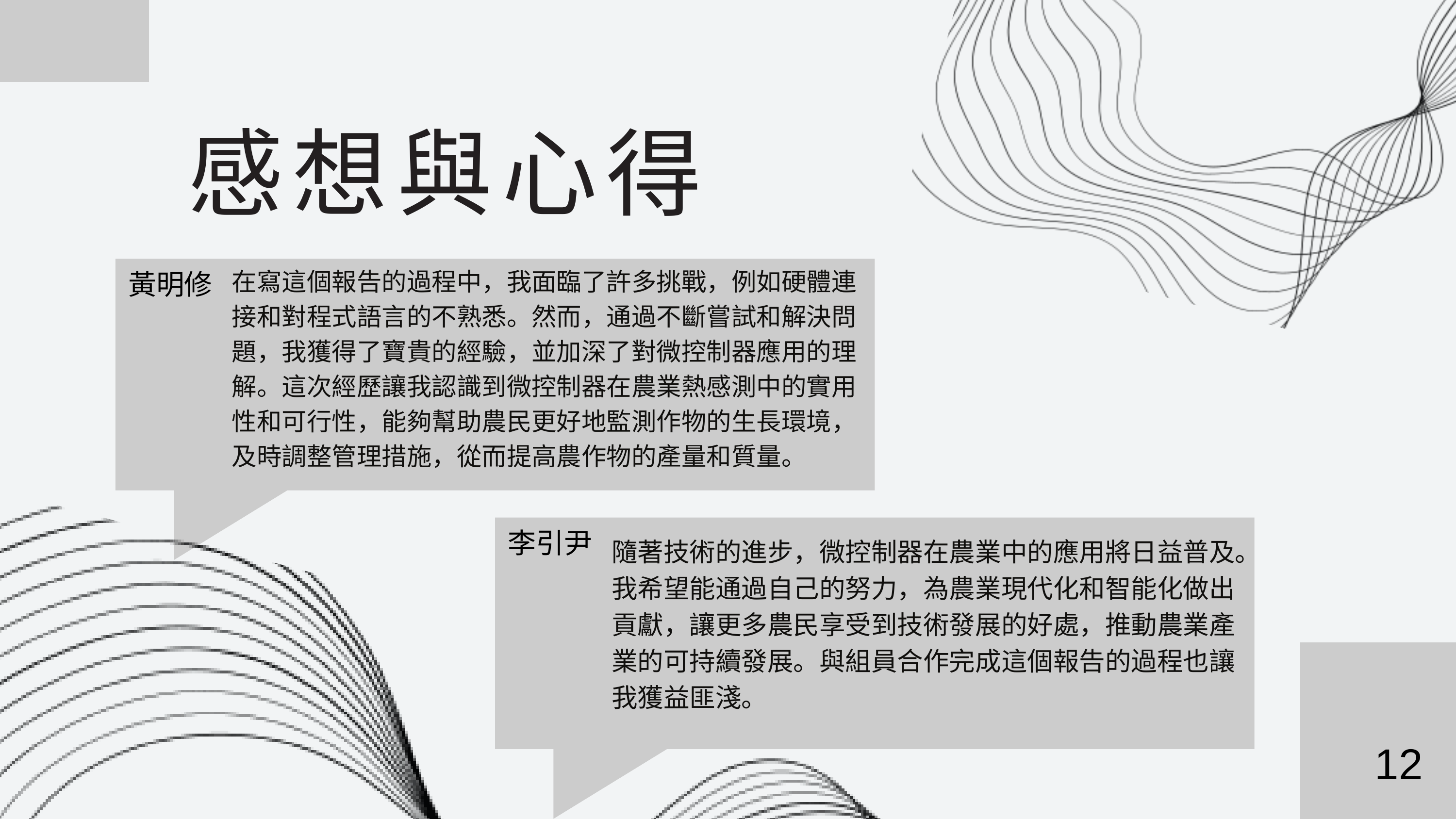

感想與心得

黃明修
在寫這個報告的過程中，我面臨了許多挑戰，例如硬體連接和對程式語言的不熟悉。然而，通過不斷嘗試和解決問題，我獲得了寶貴的經驗，並加深了對微控制器應用的理解。這次經歷讓我認識到微控制器在農業熱感測中的實用性和可行性，能夠幫助農民更好地監測作物的生長環境，及時調整管理措施，從而提高農作物的產量和質量。

李引尹
隨著技術的進步，微控制器在農業中的應用將日益普及。我希望能通過自己的努力，為農業現代化和智能化做出貢獻，讓更多農民享受到技術發展的好處，推動農業產業的可持續發展。與組員合作完成這個報告的過程也讓我獲益匪淺。

12